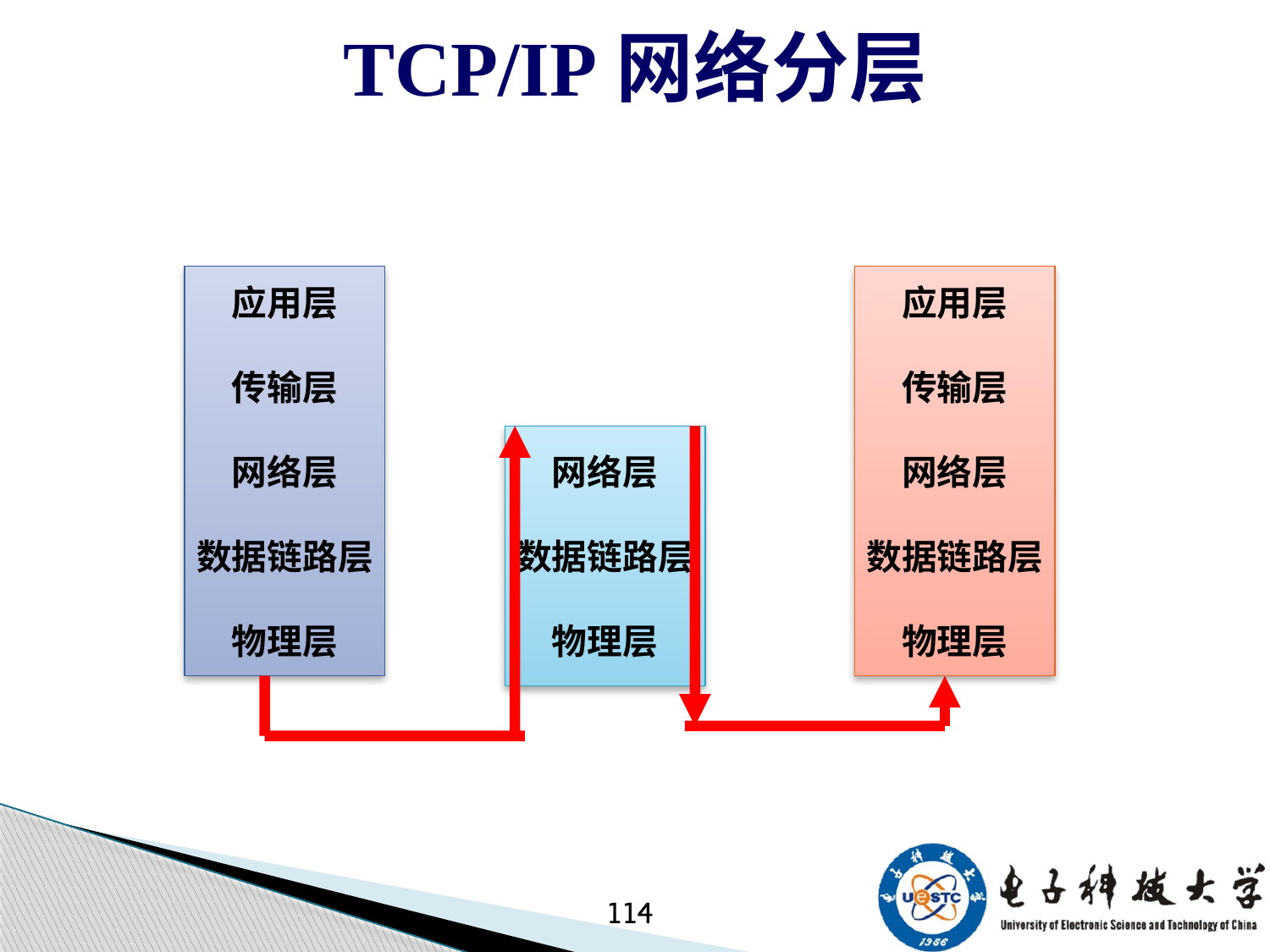

# TCP/IP网络分层
应用层

传输层

网络层

数据链路层

物理层
应用层

传输层

网络层

数据链路层

物理层

网络层

数据链路层

物理层

114